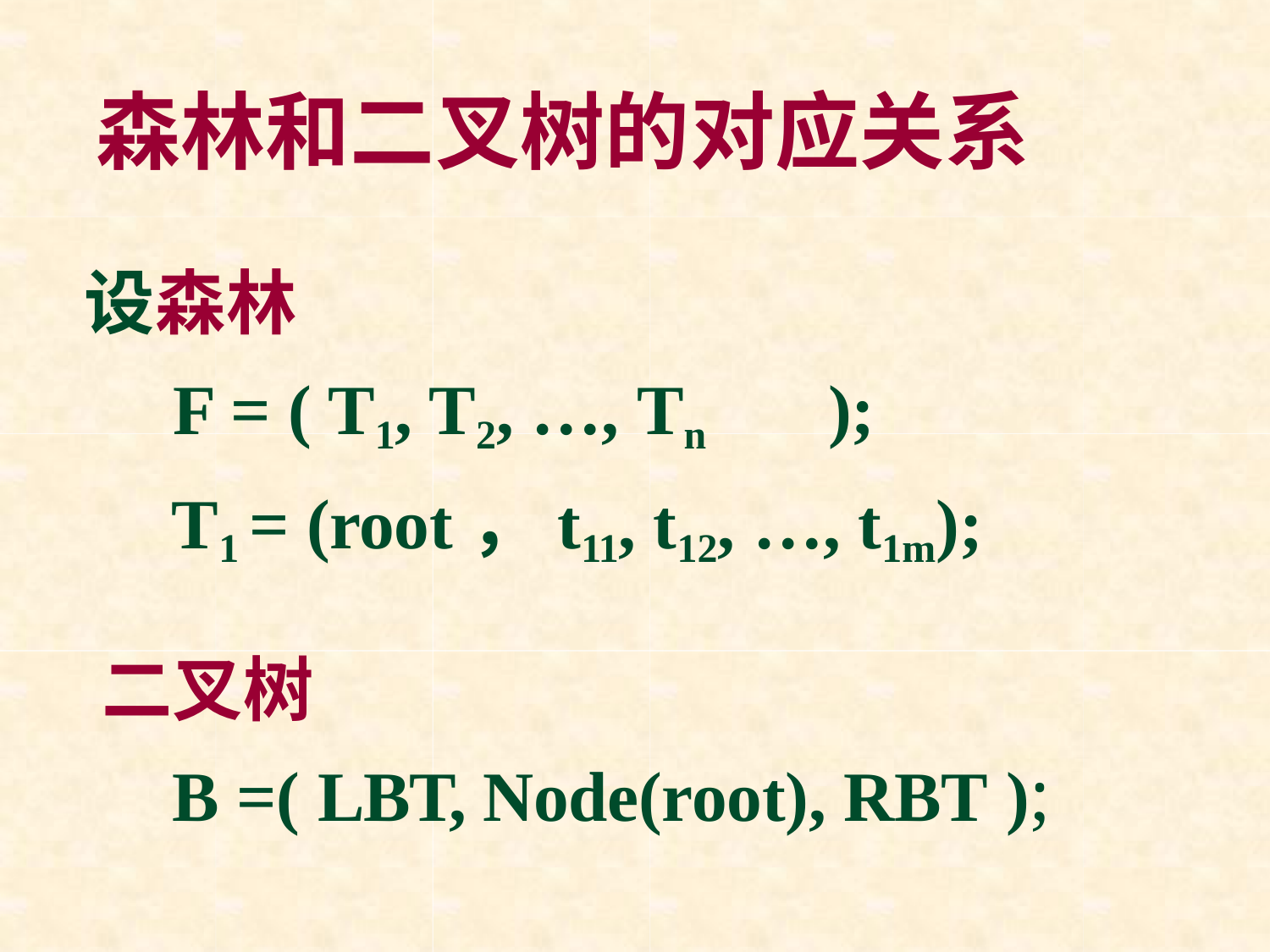

# 森林和二叉树的对应关系
设森林
F = ( T1, T2, …, Tn	);
T1 = (root，t11, t12, …, t1m);
二叉树
B =( LBT, Node(root), RBT );